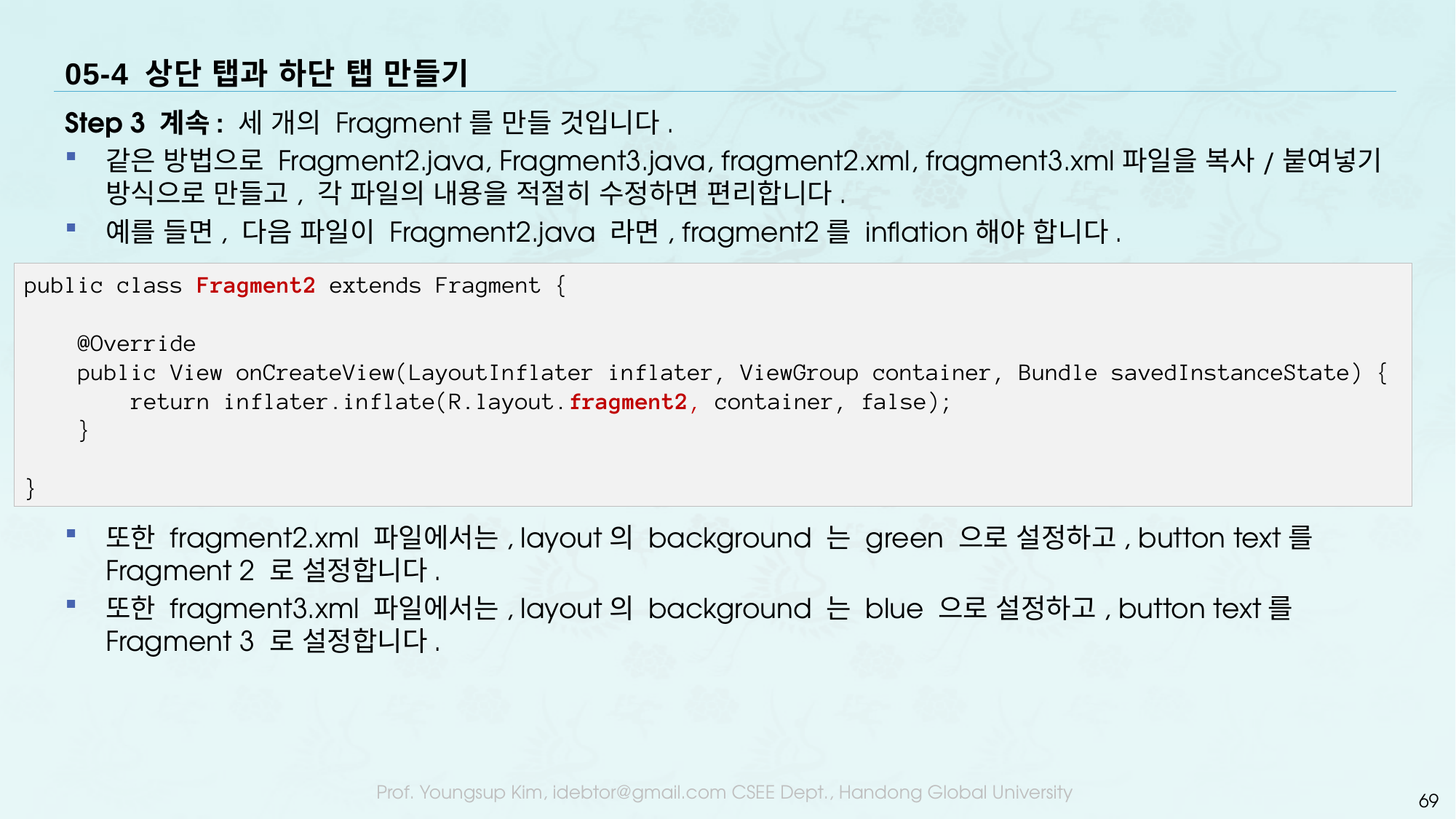

# 05-4 상단 탭과 하단 탭 만들기
Step 3 계속: 세 개의 Fragment를 만들 것입니다.
같은 방법으로 Fragment2.java, Fragment3.java, fragment2.xml, fragment3.xml파일을 복사/붙여넣기 방식으로 만들고, 각 파일의 내용을 적절히 수정하면 편리합니다.
예를 들면, 다음 파일이 Fragment2.java 라면, fragment2를 inflation해야 합니다.

또한 fragment2.xml 파일에서는, layout의 background 는 green 으로 설정하고, button text를 Fragment 2 로 설정합니다.
또한 fragment3.xml 파일에서는, layout의 background 는 blue 으로 설정하고, button text를 Fragment 3 로 설정합니다.
public class Fragment2 extends Fragment {

    @Override
    public View onCreateView(LayoutInflater inflater, ViewGroup container, Bundle savedInstanceState) {
        return inflater.inflate(R.layout.fragment2, container, false);
    }

}
69